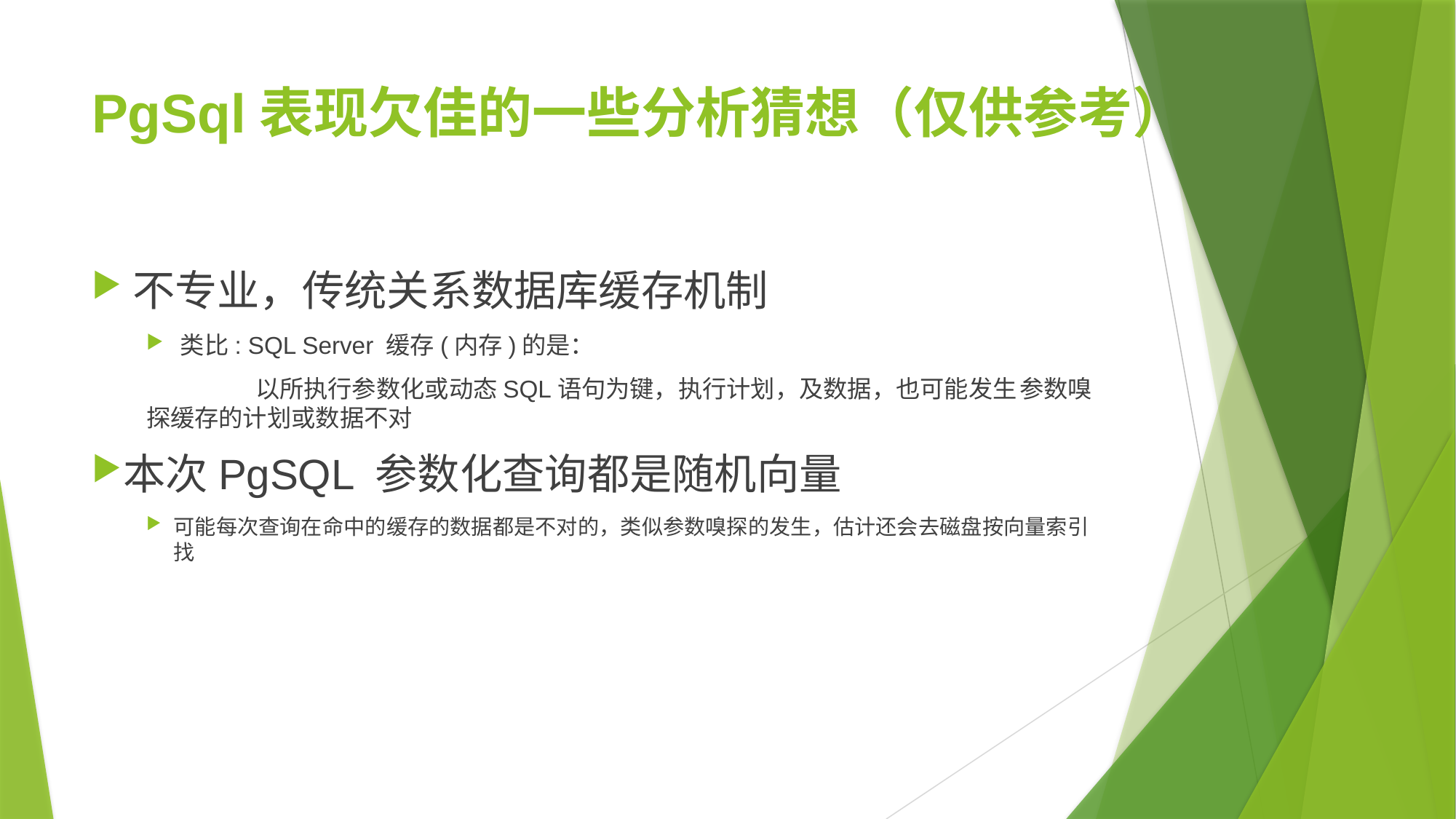

# PgSql表现欠佳的一些分析猜想（仅供参考）
不专业，传统关系数据库缓存机制
类比: SQL Server 缓存(内存)的是：
	以所执行参数化或动态SQL语句为键，执行计划，及数据，也可能发生	参数嗅探缓存的计划或数据不对
本次PgSQL 参数化查询都是随机向量
可能每次查询在命中的缓存的数据都是不对的，类似参数嗅探的发生，估计还会去磁盘按向量索引找